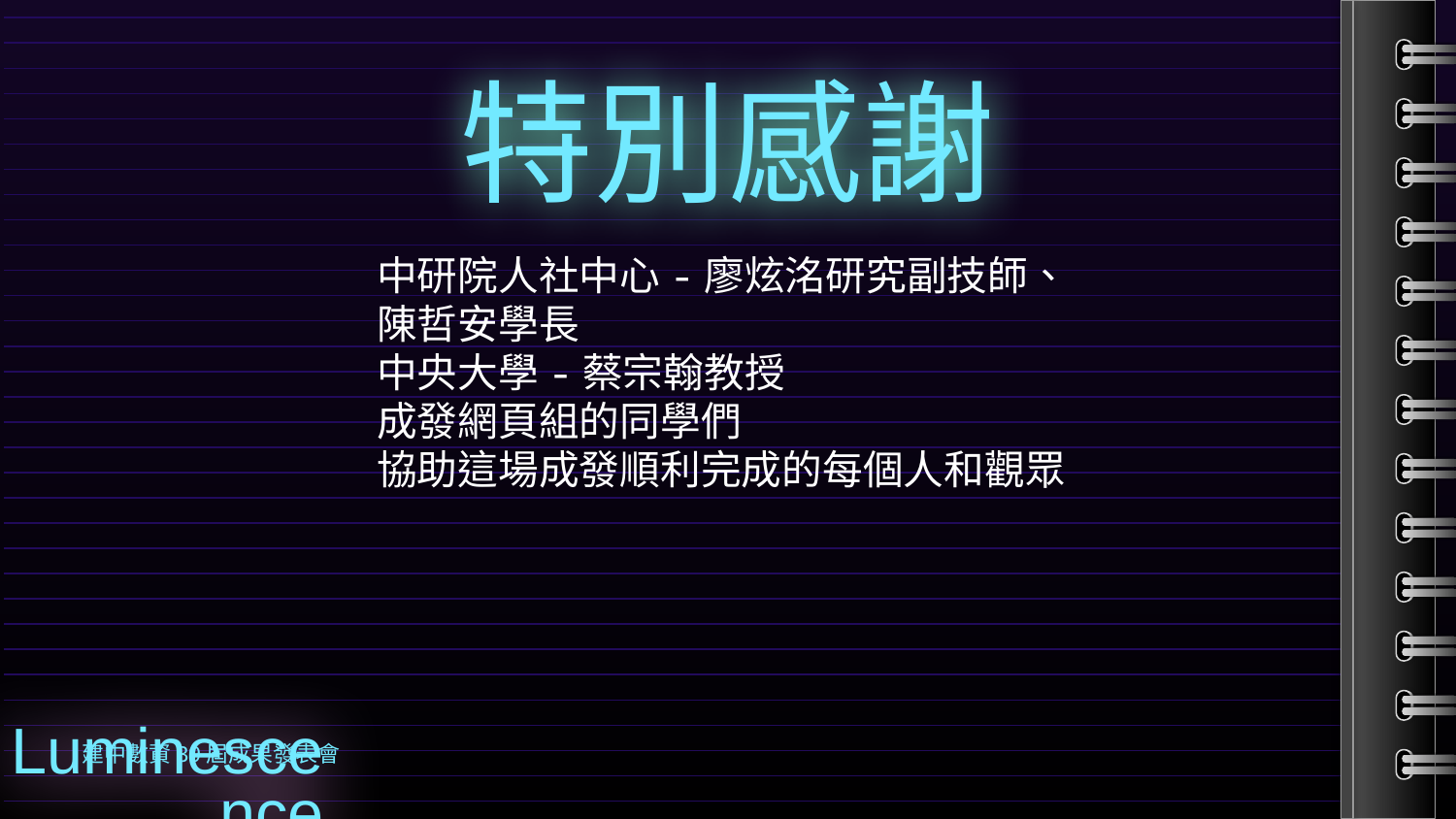

特別感謝
中研院人社中心-廖炫洺研究副技師、陳哲安學長
中央大學-蔡宗翰教授
成發網頁組的同學們
協助這場成發順利完成的每個人和觀眾
建中數資39屆成果發表會
Luminescence